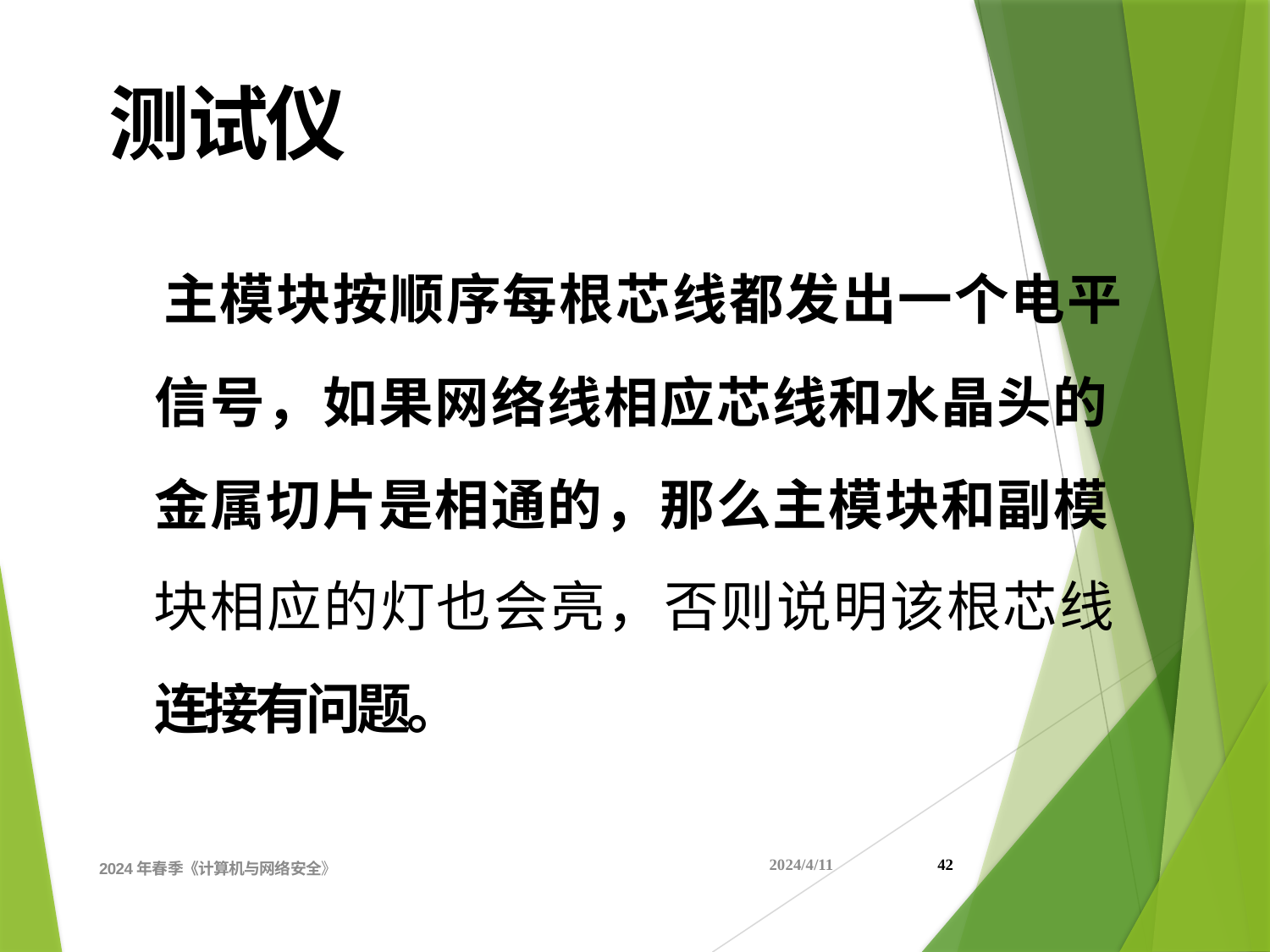

测试仪

主模块按顺序每根芯线都发出一个电平

信号，如果网络线相应芯线和水晶头的

金属切片是相通的，那么主模块和副模

块相应的灯也会亮，否则说明该根芯线

连接有问题。

2024年春季《计算机与网络安全》
2024/4/11
42